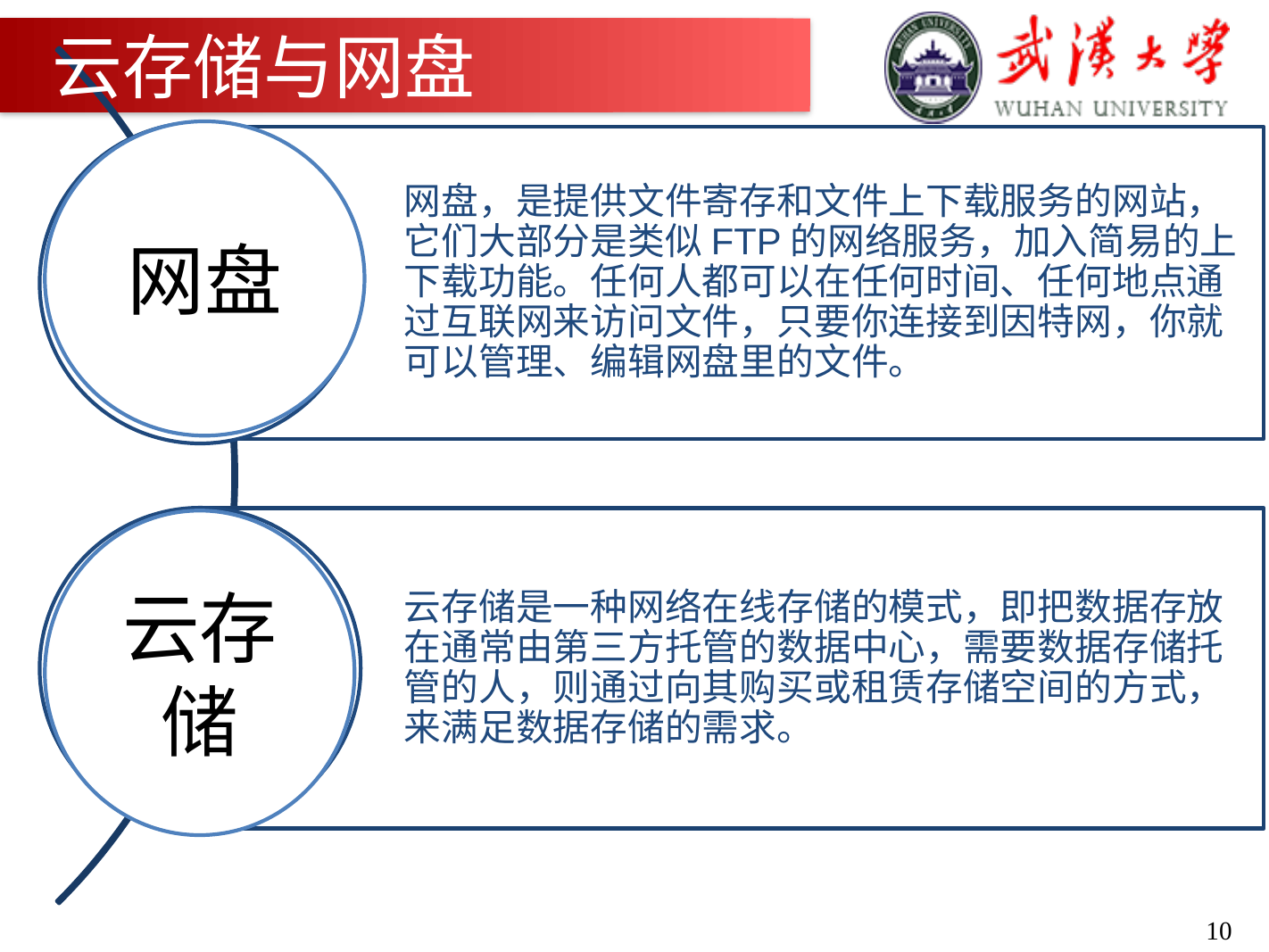

云存储与网盘
网盘，是提供文件寄存和文件上下载服务的网站，它们大部分是类似FTP的网络服务，加入简易的上下载功能。任何人都可以在任何时间、任何地点通过互联网来访问文件，只要你连接到因特网，你就可以管理、编辑网盘里的文件。
云存储是一种网络在线存储的模式，即把数据存放在通常由第三方托管的数据中心，需要数据存储托管的人，则通过向其购买或租赁存储空间的方式，来满足数据存储的需求。
网盘
云存储